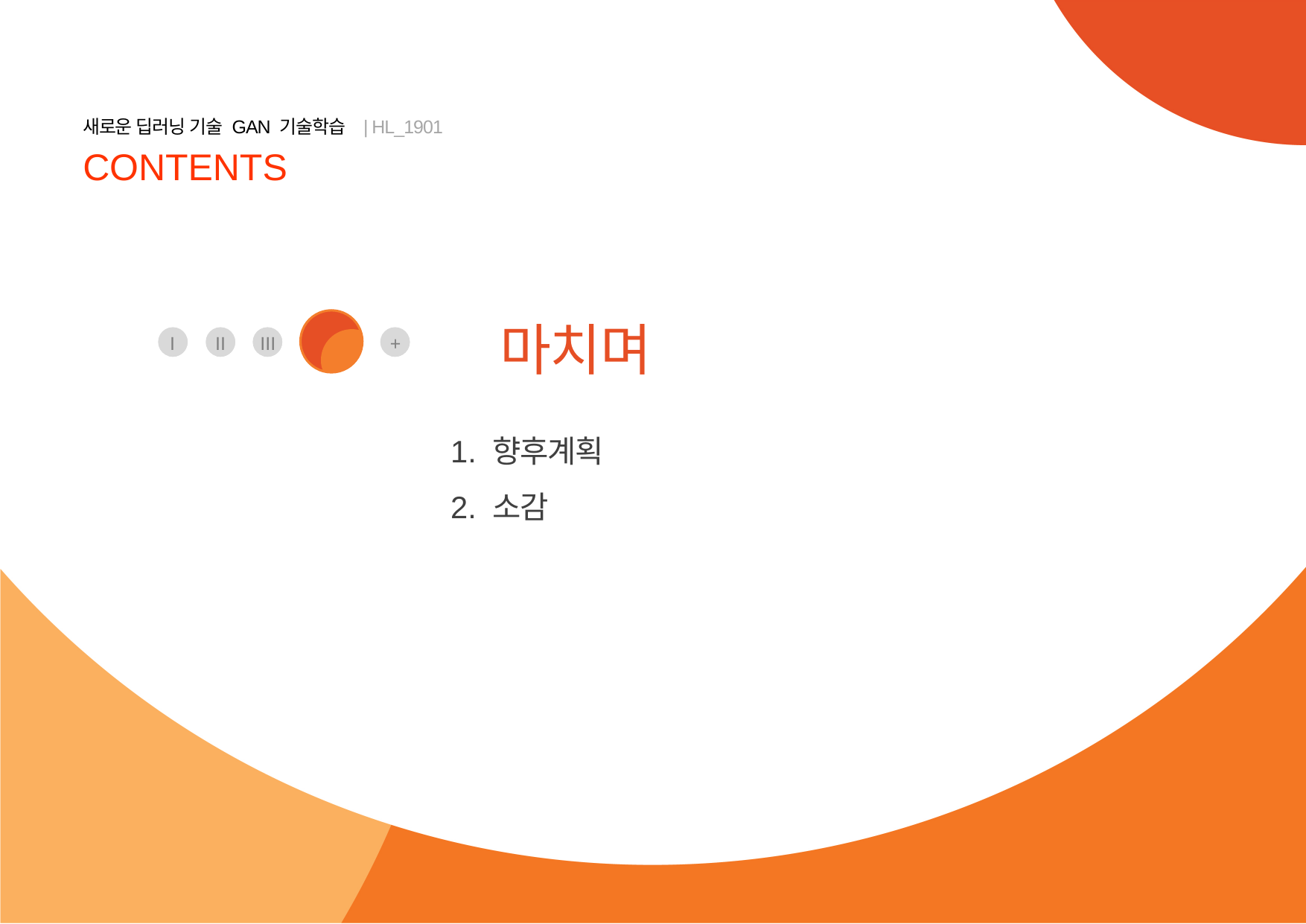

IV

마치며
I

II

III

+

향후계획
소감